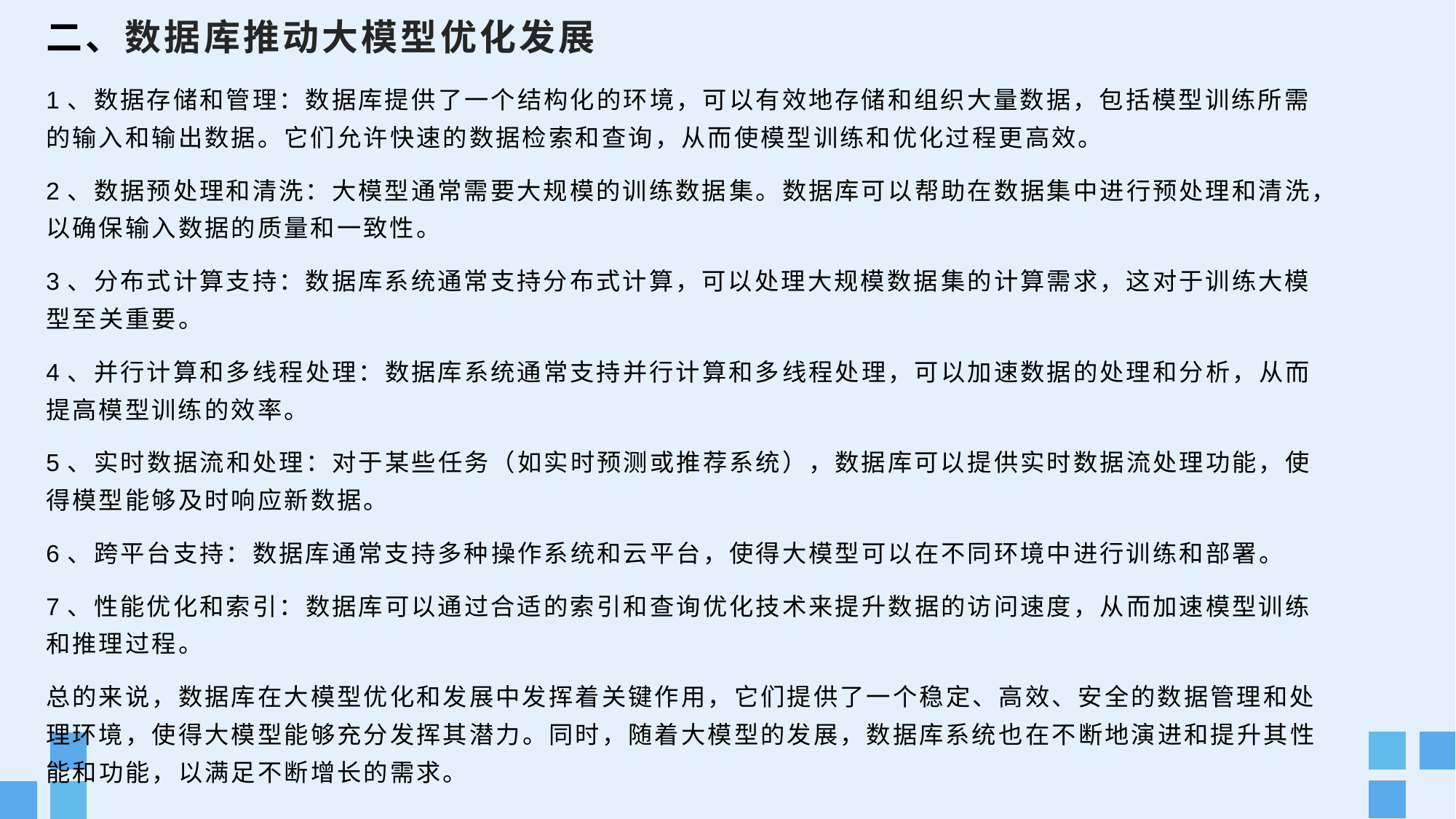

# 二、数据库推动大模型优化发展
1、数据存储和管理：数据库提供了一个结构化的环境，可以有效地存储和组织大量数据，包括模型训练所需的输入和输出数据。它们允许快速的数据检索和查询，从而使模型训练和优化过程更高效。
2、数据预处理和清洗：大模型通常需要大规模的训练数据集。数据库可以帮助在数据集中进行预处理和清洗，以确保输入数据的质量和一致性。
3、分布式计算支持：数据库系统通常支持分布式计算，可以处理大规模数据集的计算需求，这对于训练大模型至关重要。
4、并行计算和多线程处理：数据库系统通常支持并行计算和多线程处理，可以加速数据的处理和分析，从而提高模型训练的效率。
5、实时数据流和处理：对于某些任务（如实时预测或推荐系统），数据库可以提供实时数据流处理功能，使得模型能够及时响应新数据。
6、跨平台支持：数据库通常支持多种操作系统和云平台，使得大模型可以在不同环境中进行训练和部署。
7、性能优化和索引：数据库可以通过合适的索引和查询优化技术来提升数据的访问速度，从而加速模型训练和推理过程。
总的来说，数据库在大模型优化和发展中发挥着关键作用，它们提供了一个稳定、高效、安全的数据管理和处理环境，使得大模型能够充分发挥其潜力。同时，随着大模型的发展，数据库系统也在不断地演进和提升其性能和功能，以满足不断增长的需求。